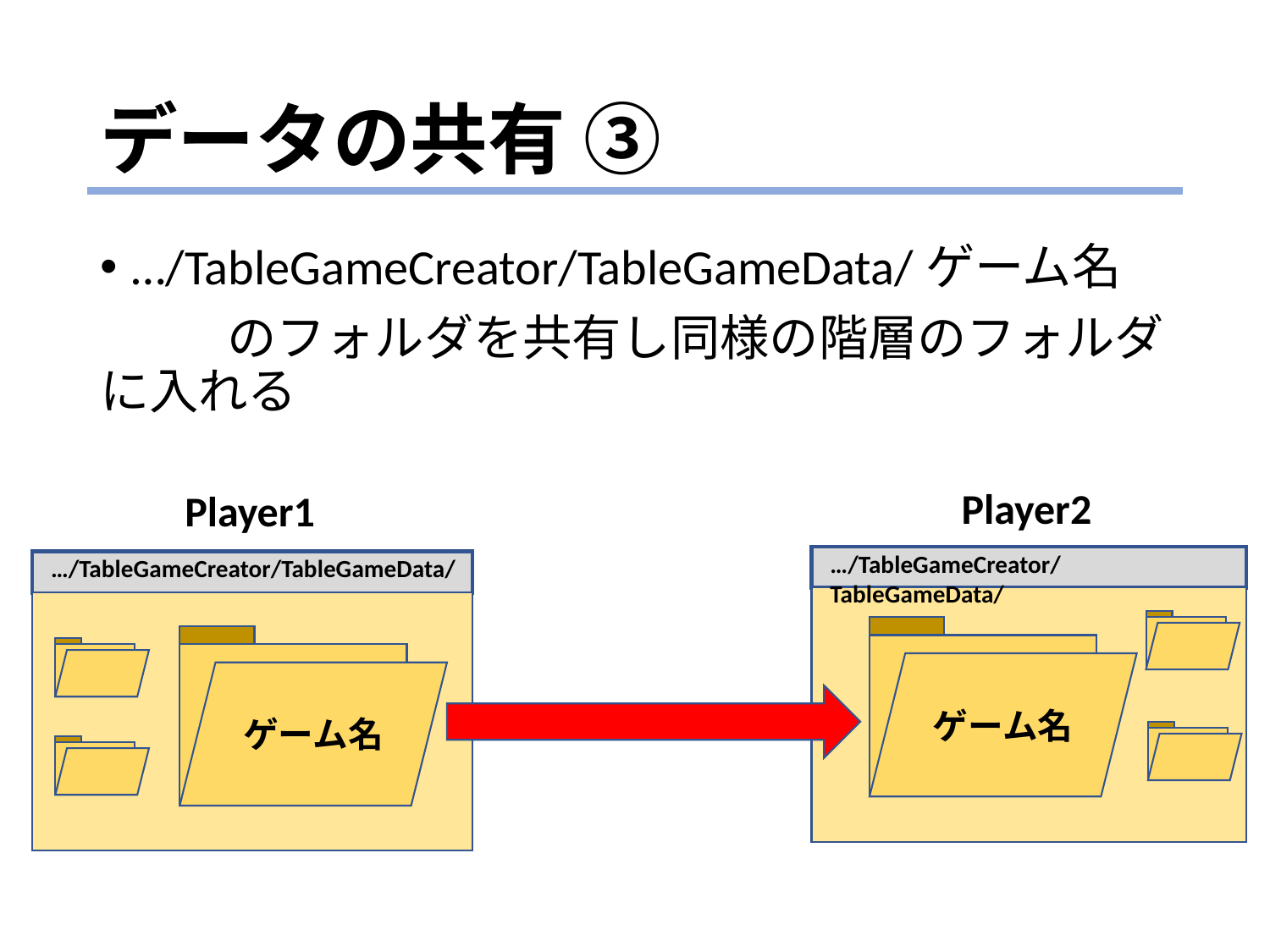

# データの共有 ③

…/TableGameCreator/TableGameData/ゲーム名
	のフォルダを共有し同様の階層のフォルダに入れる
Player2
Player1
…/TableGameCreator/TableGameData/

…/TableGameCreator/TableGameData/

ゲーム名

ゲーム名